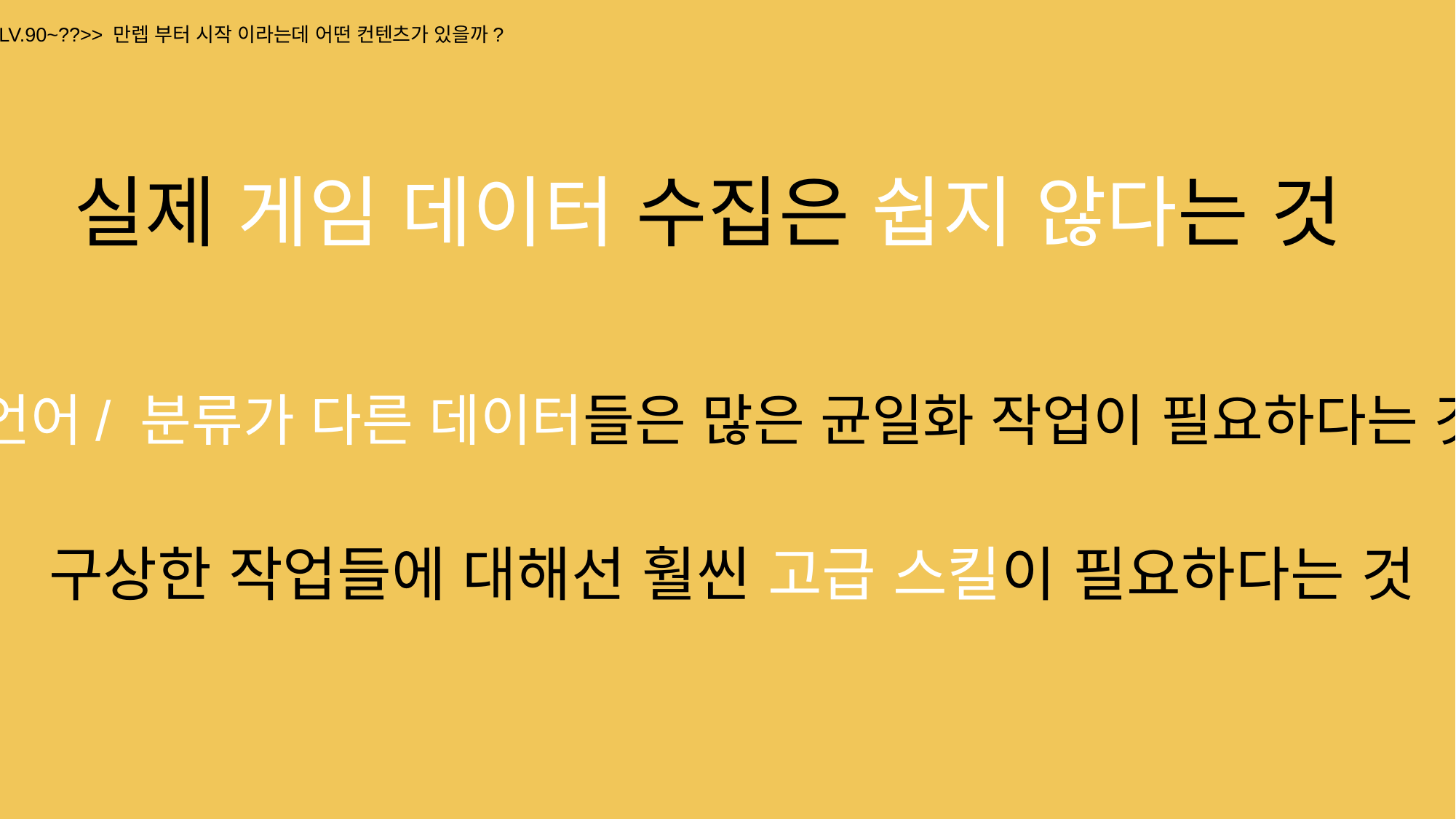

LV.90~??>> 만렙 부터 시작 이라는데 어떤 컨텐츠가 있을까?

실제 게임 데이터 수집은 쉽지 않다는 것
언어/ 분류가 다른 데이터들은 많은 균일화 작업이 필요하다는 것

구상한 작업들에 대해선 훨씬 고급 스킬이 필요하다는 것